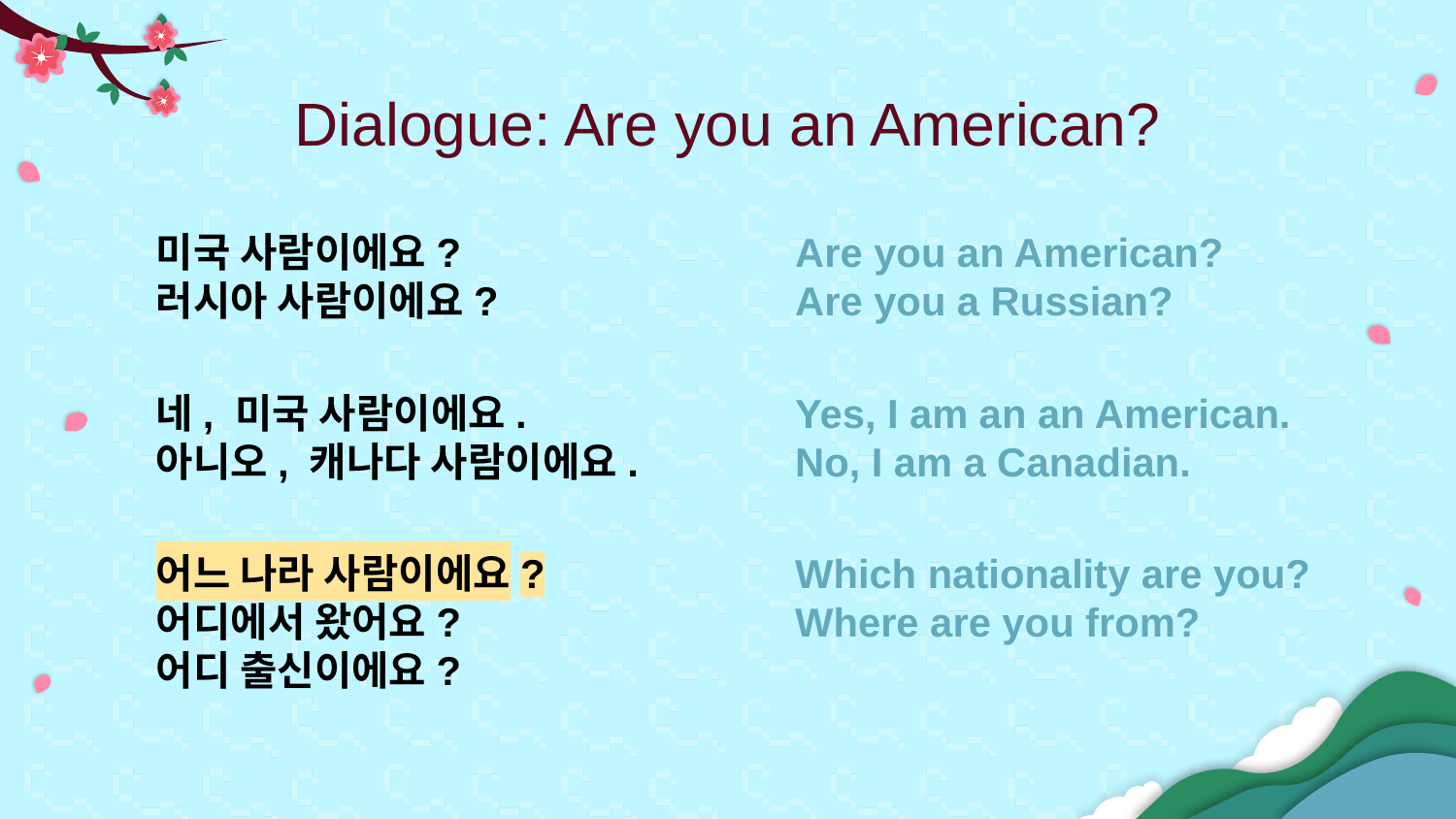

# Dialogue: Are you an American?
미국 사람이에요?
러시아 사람이에요?
Are you an American?
Are you a Russian?
네, 미국 사람이에요.
아니오, 캐나다 사람이에요.
Yes, I am an an American.
No, I am a Canadian.
어느 나라 사람이에요?
어디에서 왔어요?
어디 출신이에요?
Which nationality are you?
Where are you from?